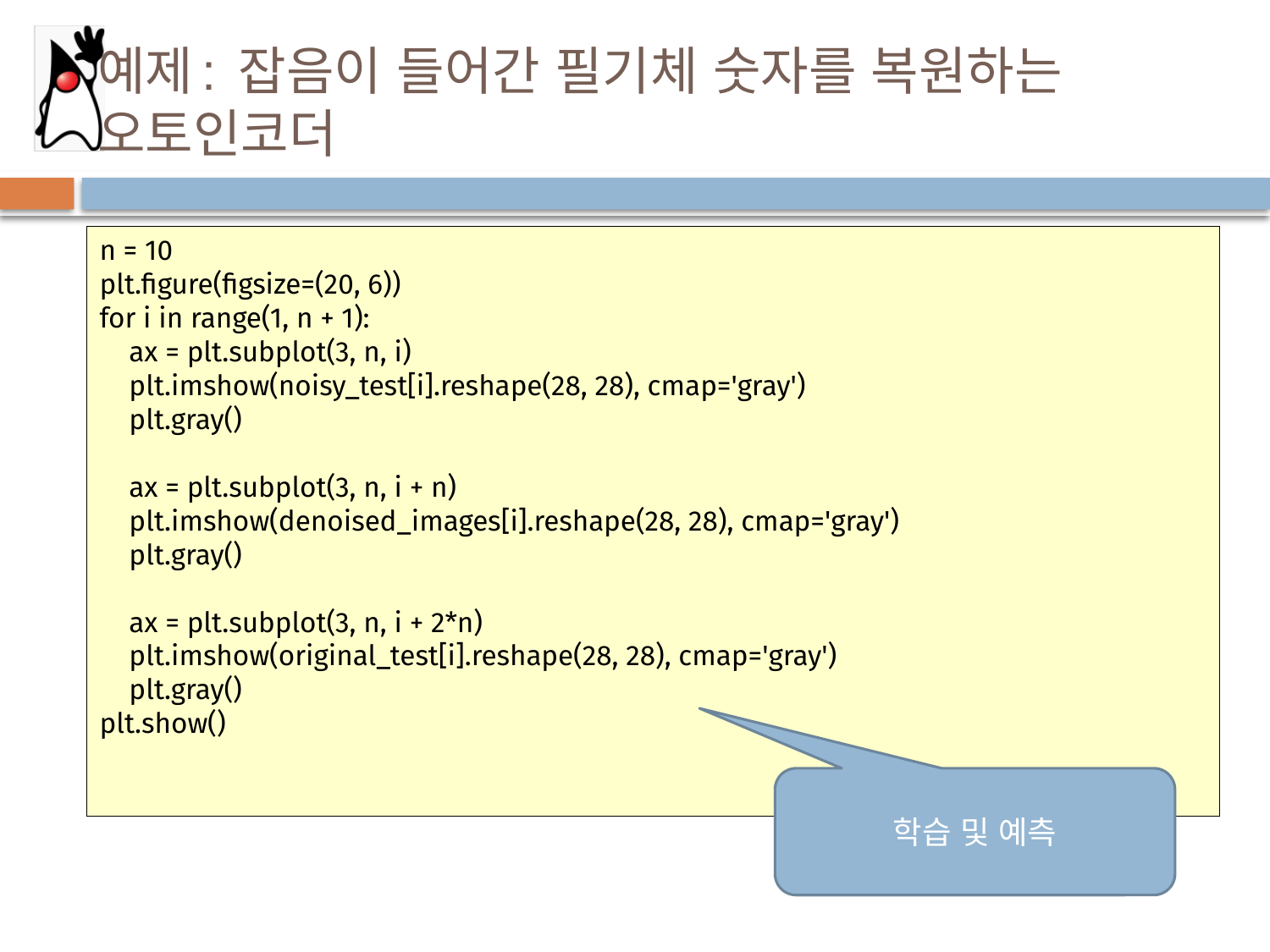

# 예제: 잡음이 들어간 필기체 숫자를 복원하는 오토인코더

n = 10
plt.figure(figsize=(20, 6))
for i in range(1, n + 1):
    ax = plt.subplot(3, n, i)
    plt.imshow(noisy_test[i].reshape(28, 28), cmap='gray')
    plt.gray()

    ax = plt.subplot(3, n, i + n)
    plt.imshow(denoised_images[i].reshape(28, 28), cmap='gray')
    plt.gray()

    ax = plt.subplot(3, n, i + 2*n)
    plt.imshow(original_test[i].reshape(28, 28), cmap='gray')
    plt.gray()
plt.show()
학습 및 예측